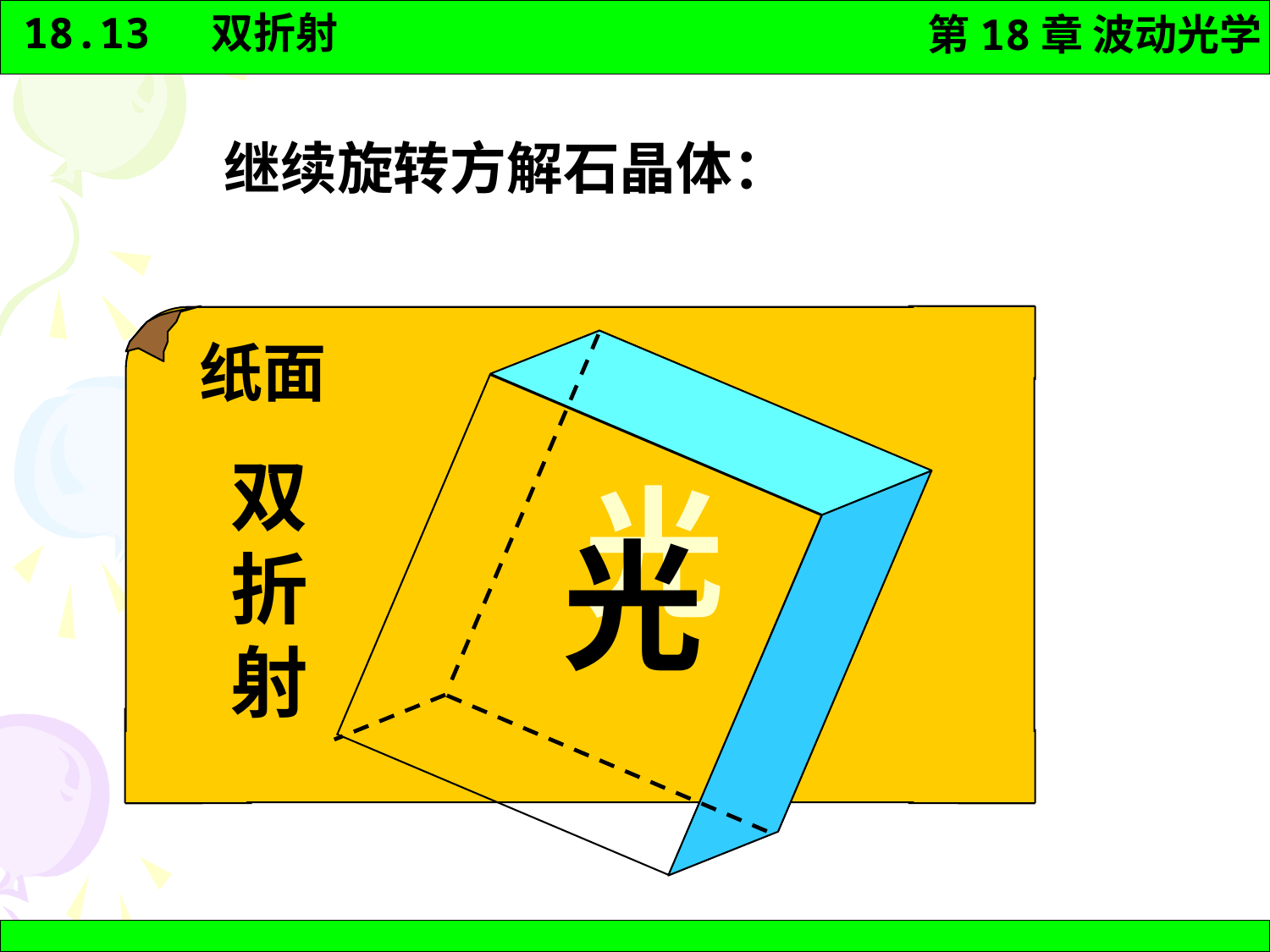

继续旋转方解石晶体：
方解石
 晶体

纸面

双
折
射
光

光